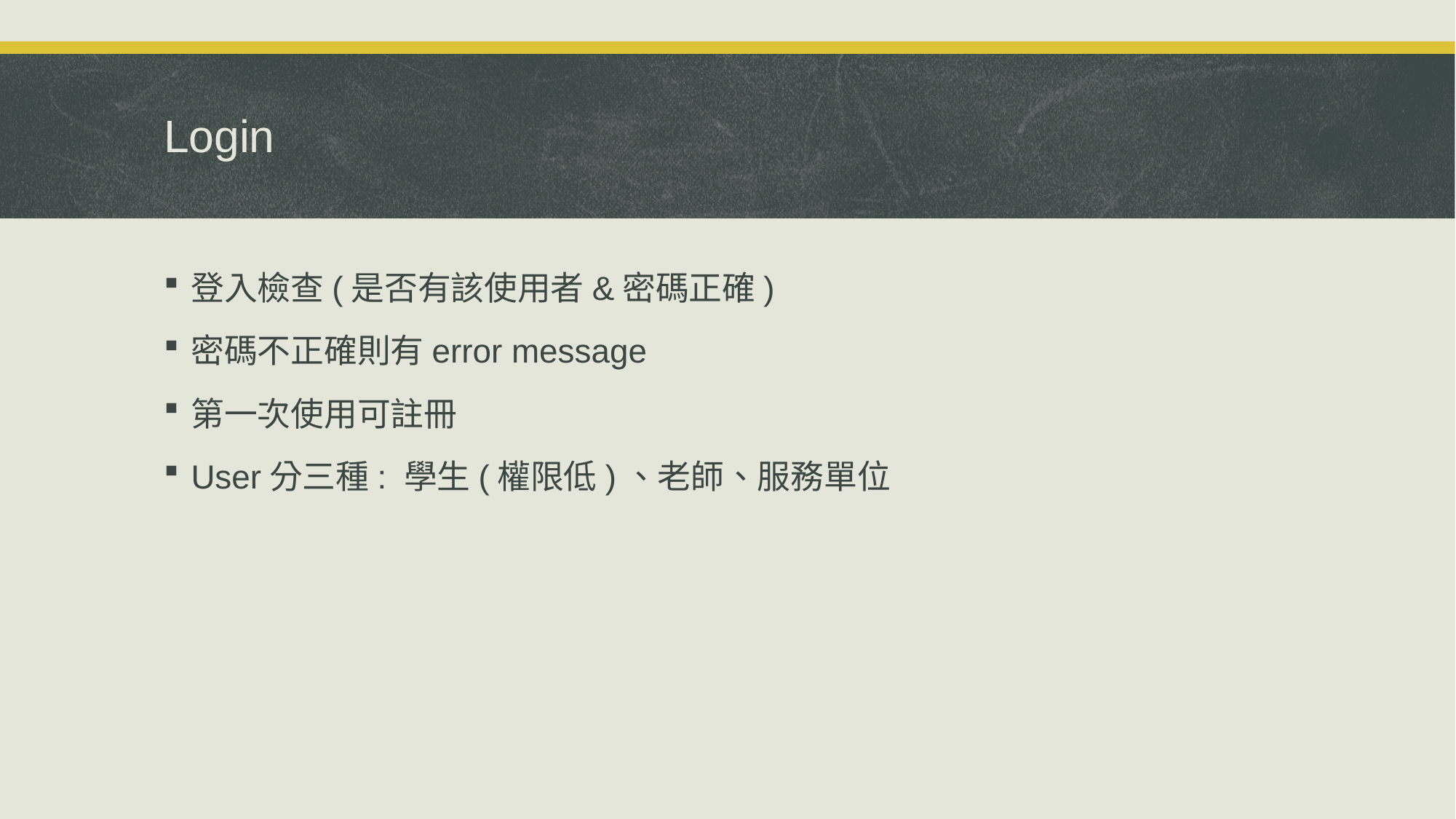

# Login
登入檢查(是否有該使用者&密碼正確)
密碼不正確則有error message
第一次使用可註冊
User分三種: 學生(權限低)、老師、服務單位